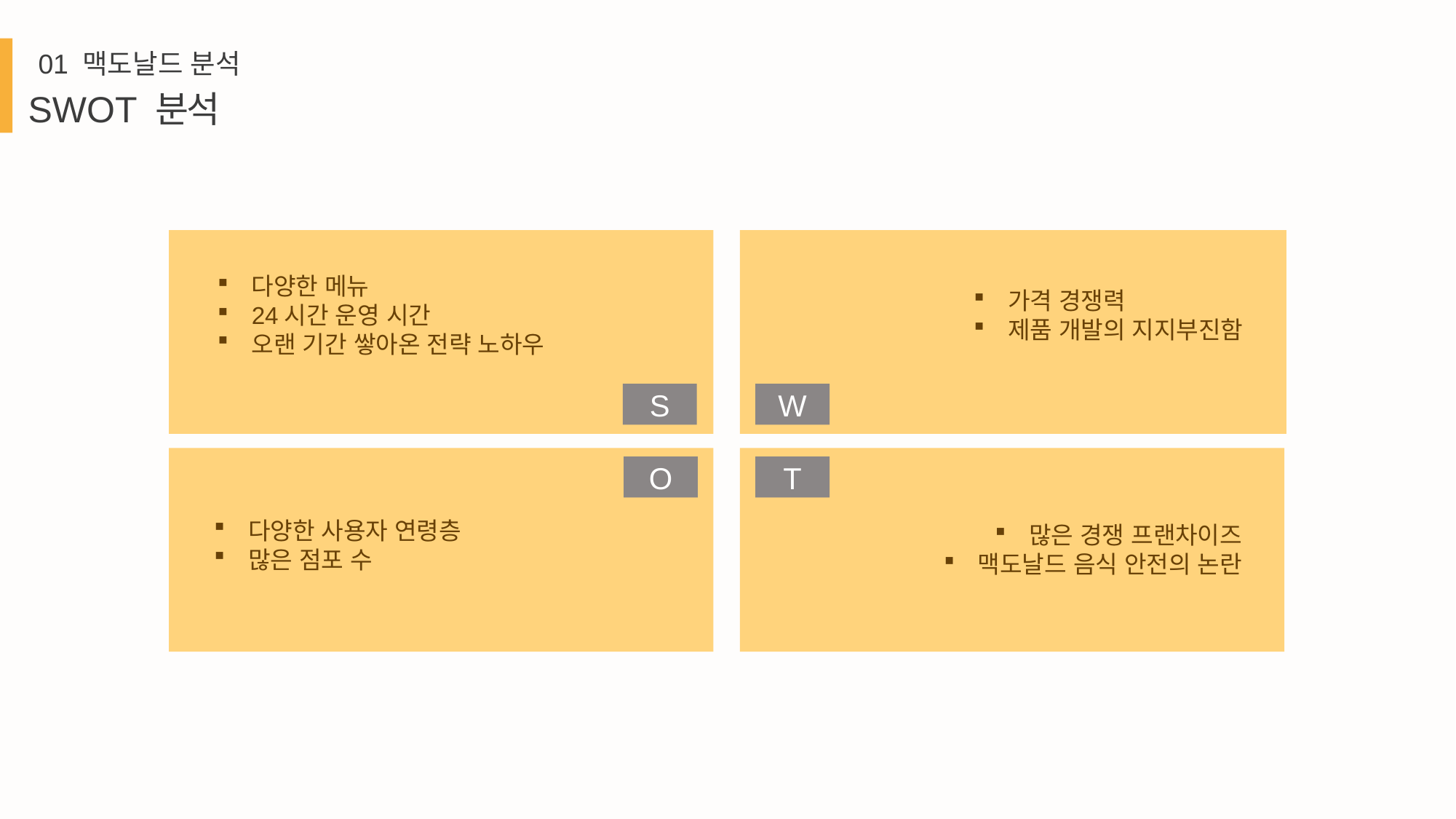

01 맥도날드 분석
SWOT 분석

S

W
다양한 메뉴
24시간 운영 시간
오랜 기간 쌓아온 전략 노하우

가격 경쟁력
제품 개발의 지지부진함

T

O
다양한 사용자 연령층
많은 점포 수
많은 경쟁 프랜차이즈
맥도날드 음식 안전의 논란